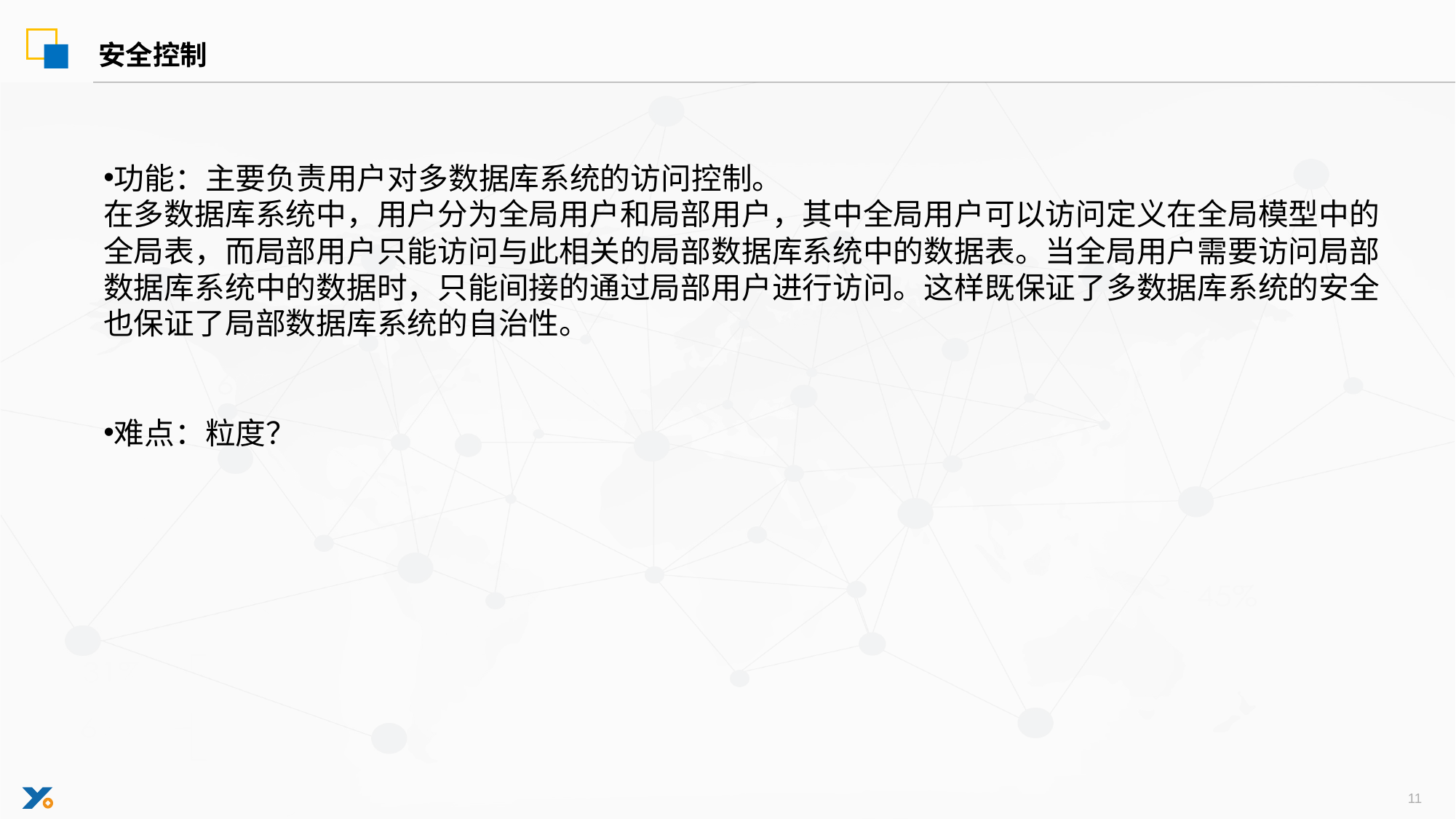

安全控制
功能：主要负责用户对多数据库系统的访问控制。
在多数据库系统中，用户分为全局用户和局部用户，其中全局用户可以访问定义在全局模型中的全局表，而局部用户只能访问与此相关的局部数据库系统中的数据表。当全局用户需要访问局部数据库系统中的数据时，只能间接的通过局部用户进行访问。这样既保证了多数据库系统的安全也保证了局部数据库系统的自治性。

难点：粒度？